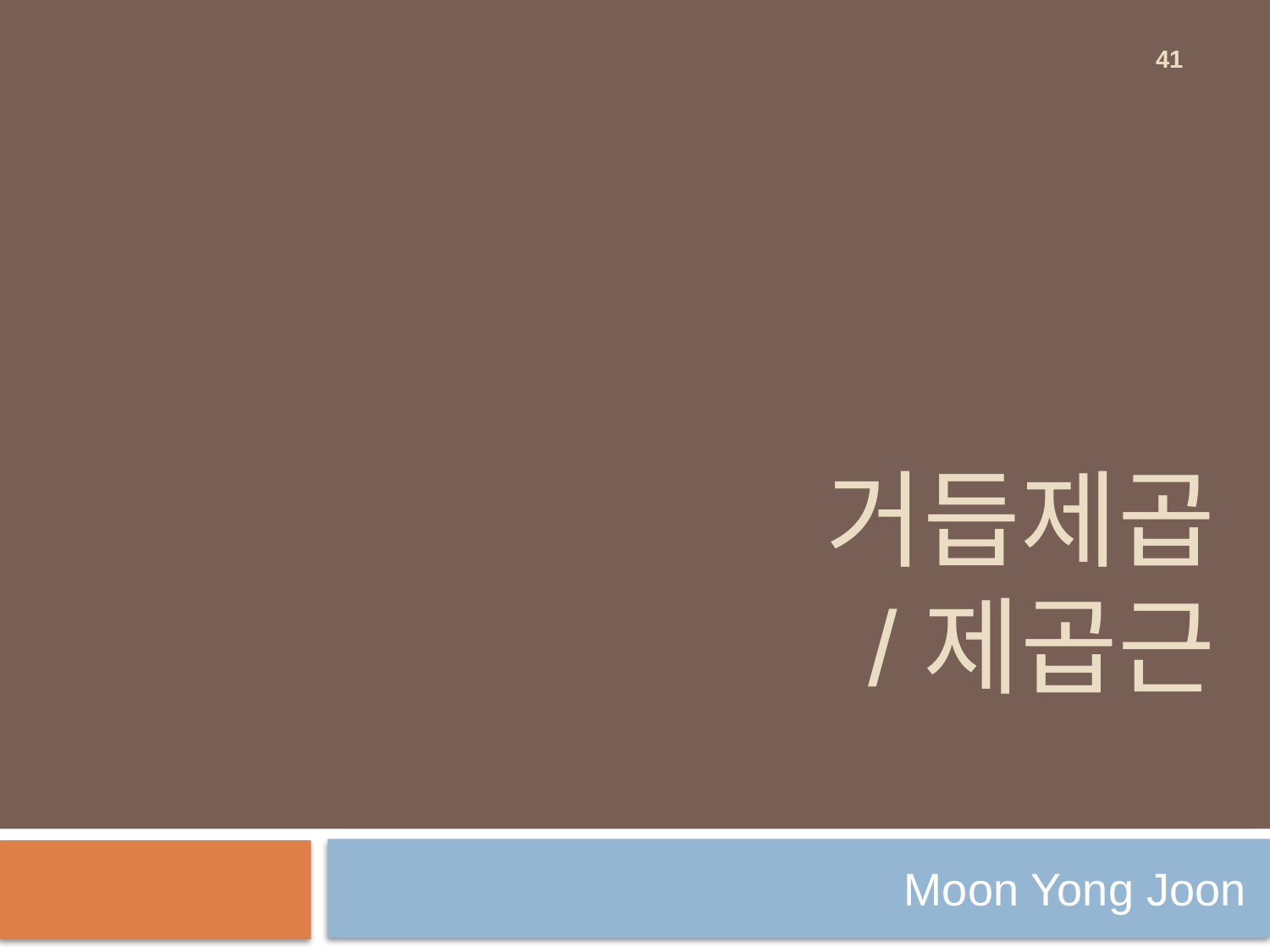

41
# 거듭제곱 /제곱근
Moon Yong Joon